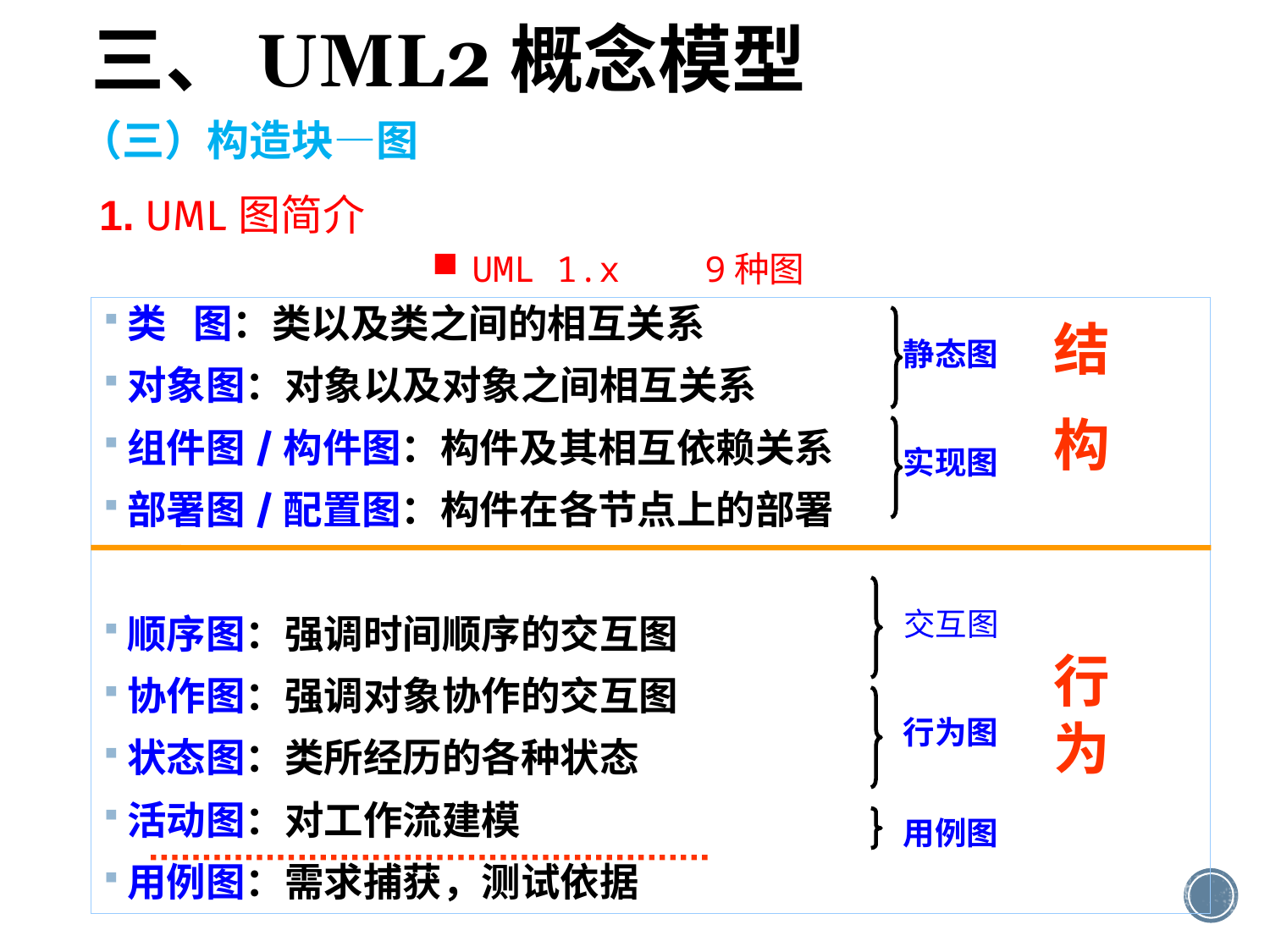

三、UML2概念模型
（三）构造块—图
1. UML图简介
UML 1.x    9种图
类   图：类以及类之间的相互关系
对象图：对象以及对象之间相互关系
组件图/构件图：构件及其相互依赖关系
部署图/配置图：构件在各节点上的部署

顺序图：强调时间顺序的交互图
协作图：强调对象协作的交互图
状态图：类所经历的各种状态
活动图：对工作流建模
用例图：需求捕获，测试依据

结
构
静态图

实现图

交互图
行为

行为图
用例图